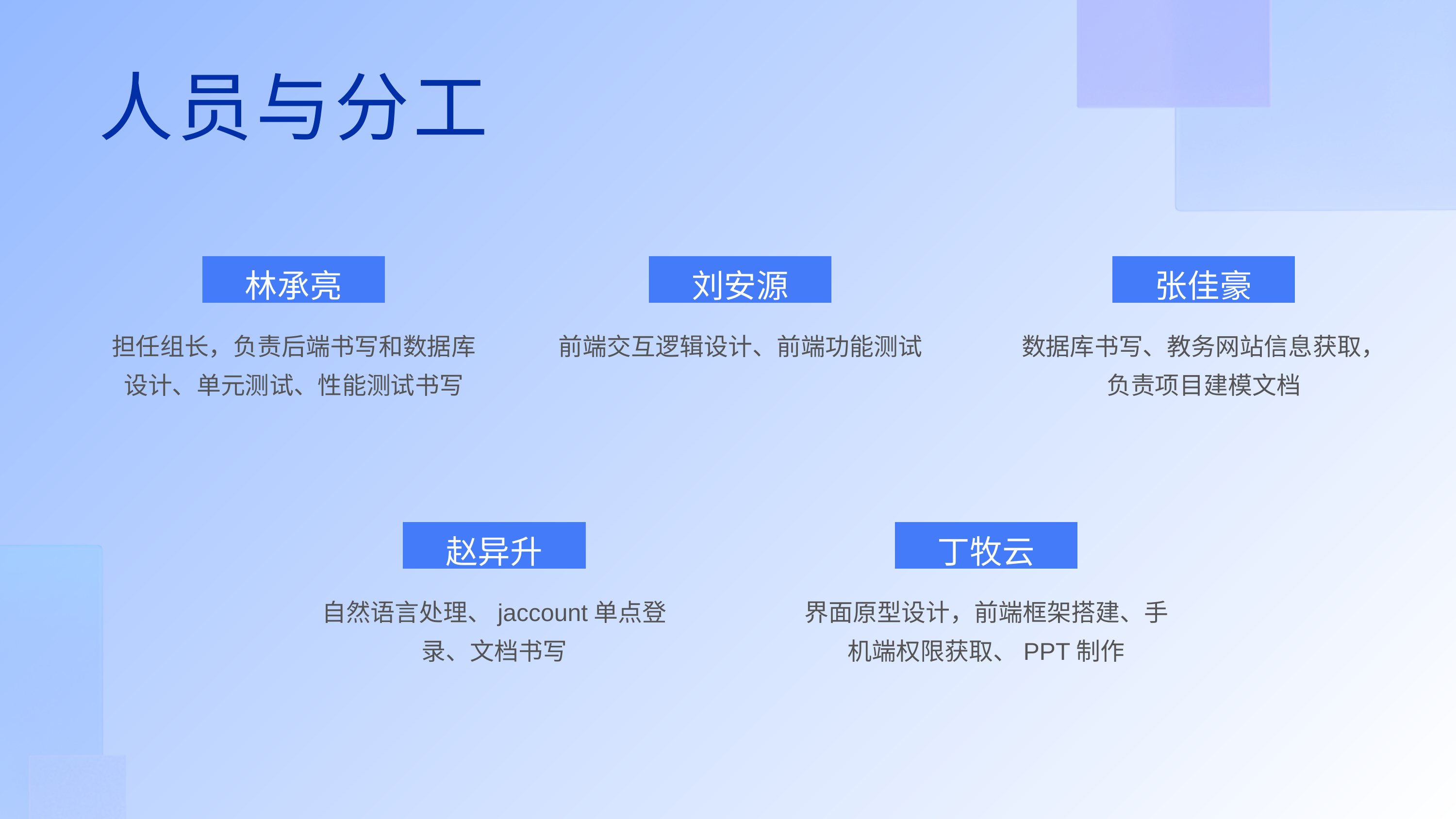

人员与分工

林承亮
担任组长，负责后端书写和数据库设计、单元测试、性能测试书写

刘安源
前端交互逻辑设计、前端功能测试

张佳豪
数据库书写、教务网站信息获取，负责项目建模文档

赵异升
自然语言处理、jaccount单点登录、文档书写

丁牧云
界面原型设计，前端框架搭建、手机端权限获取、PPT制作